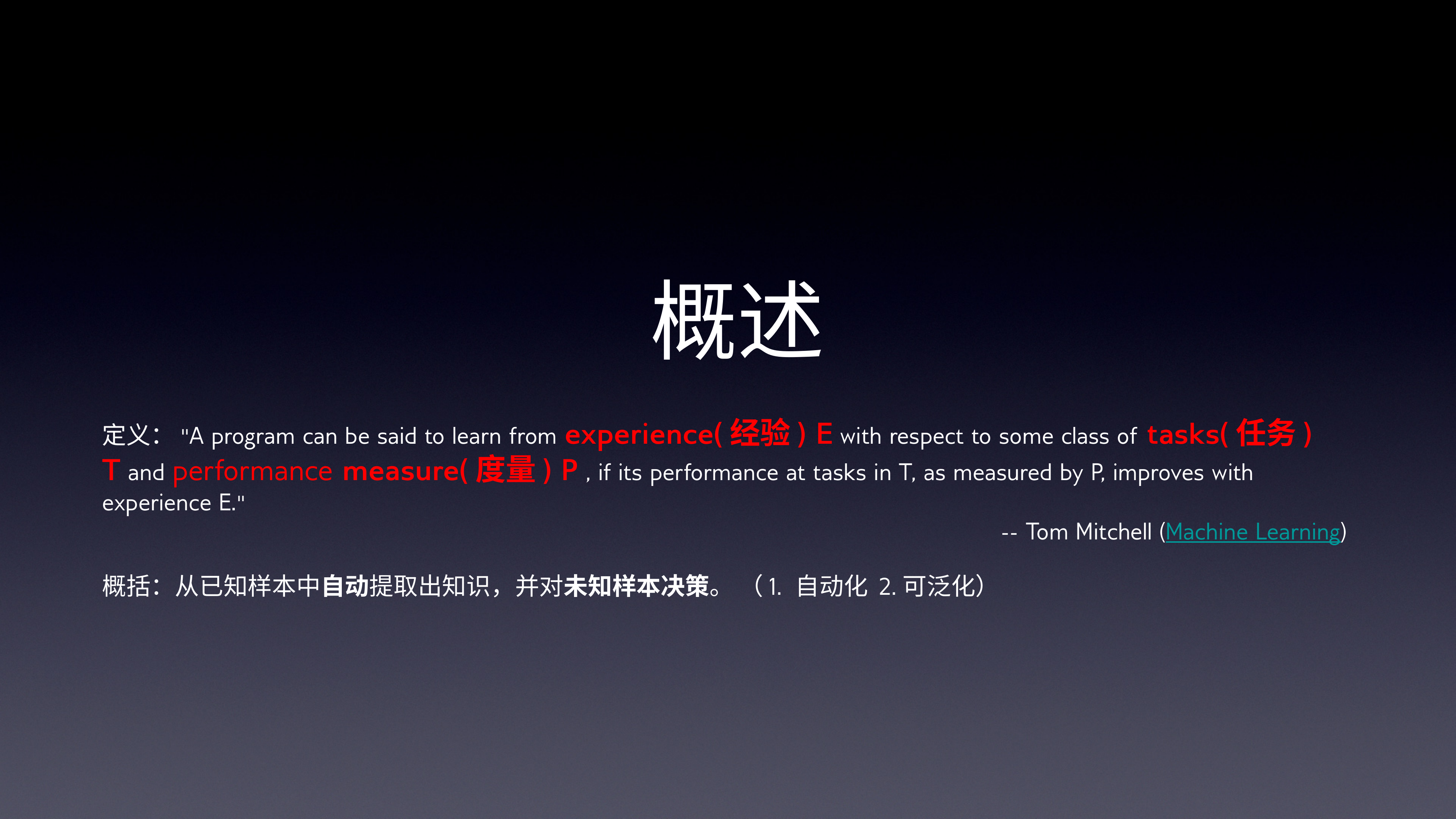

概述
定义："A program can be said to learn from experience(经验) E with respect to some class of tasks(任务) T and performance measure(度量) P , if its performance at tasks in T, as measured by P, improves with experience E."
-- Tom Mitchell (Machine Learning)
概括：从已知样本中自动提取出知识，并对未知样本决策。 （1. 自动化 2.可泛化）